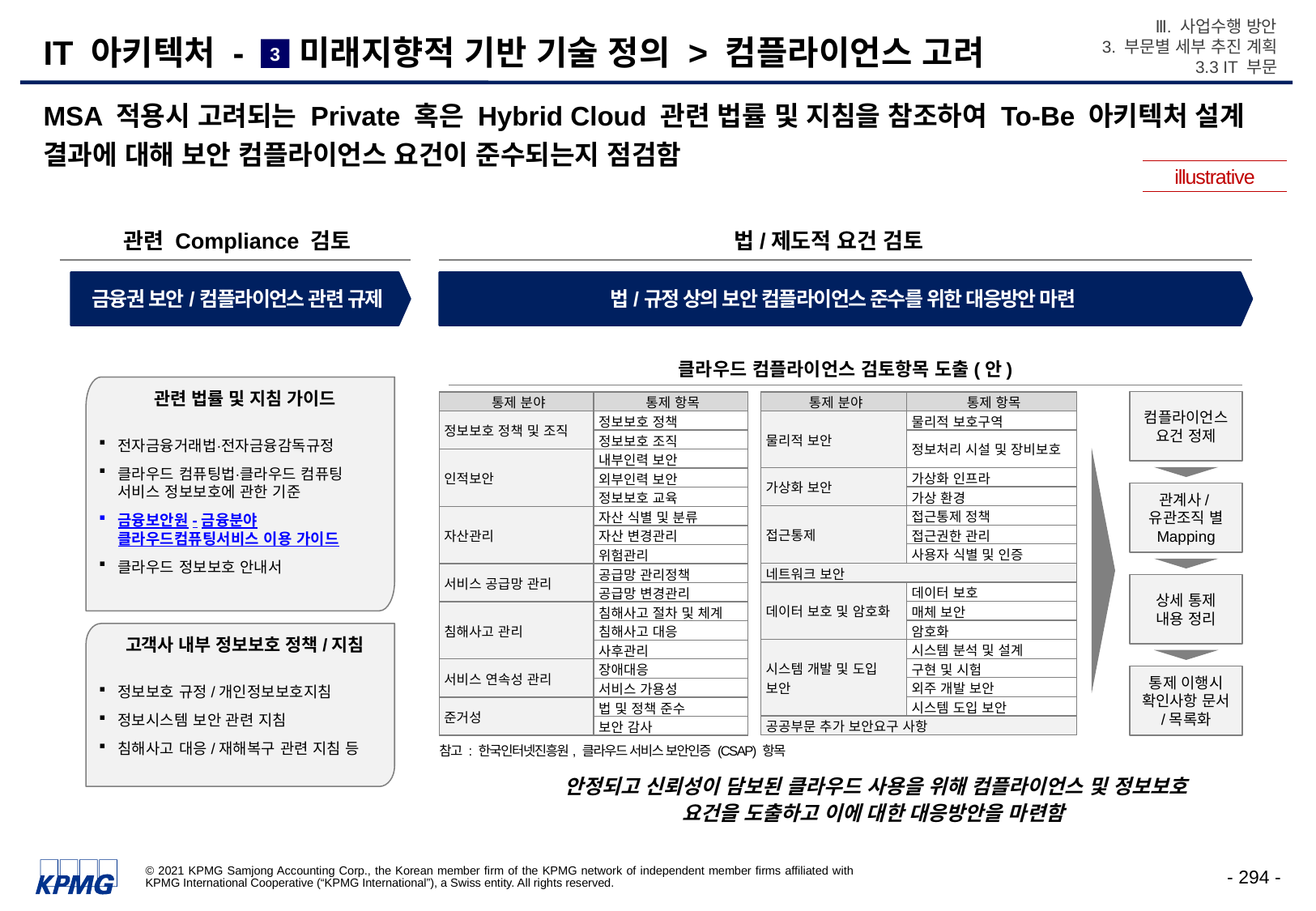

Ⅲ. 사업수행 방안
3. 부문별 세부 추진 계획
3.3 IT 부문
# IT 아키텍처 -     미래지향적 기반 기술 정의 > 컴플라이언스 고려
3
MSA 적용시 고려되는 Private 혹은 Hybrid Cloud 관련 법률 및 지침을 참조하여 To-Be 아키텍처 설계 결과에 대해 보안 컴플라이언스 요건이 준수되는지 점검함
illustrative
관련 Compliance 검토
법/제도적 요건 검토
금융권 보안/컴플라이언스 관련 규제
법/규정 상의 보안 컴플라이언스 준수를 위한 대응방안 마련
클라우드 컴플라이언스 검토항목 도출(안)

관련 법률 및 지침 가이드
전자금융거래법∙전자금융감독규정
클라우드 컴퓨팅법∙클라우드 컴퓨팅 서비스 정보보호에 관한 기준
금융보안원-금융분야 클라우드컴퓨팅서비스 이용 가이드
클라우드 정보보호 안내서

고객사 내부 정보보호 정책/지침
정보보호 규정/개인정보보호지침
정보시스템 보안 관련 지침
침해사고 대응/재해복구 관련 지침 등
컴플라이언스 요건 정제
| 통제 분야 | 통제 항목 |
| --- | --- |
| 정보보호 정책 및 조직 | 정보보호 정책 |
|  | 정보보호 조직 |
| 인적보안 | 내부인력 보안 |
|  | 외부인력 보안 |
|  | 정보보호 교육 |
| 자산관리 | 자산 식별 및 분류 |
|  | 자산 변경관리 |
|  | 위험관리 |
| 서비스 공급망 관리 | 공급망 관리정책 |
|  | 공급망 변경관리 |
| 침해사고 관리 | 침해사고 절차 및 체계 |
|  | 침해사고 대응 |
|  | 사후관리 |
| 서비스 연속성 관리 | 장애대응 |
|  | 서비스 가용성 |
| 준거성 | 법 및 정책 준수 |
|  | 보안 감사 |
| 통제 분야 | 통제 항목 |
| --- | --- |
| 물리적 보안 | 물리적 보호구역 |
|  | 정보처리 시설 및 장비보호 |
| 가상화 보안 | 가상화 인프라 |
|  | 가상 환경 |
| 접근통제 | 접근통제 정책 |
|  | 접근권한 관리 |
|  | 사용자 식별 및 인증 |
| 네트워크 보안 |  |
| 데이터 보호 및 암호화 | 데이터 보호 |
|  | 매체 보안 |
|  | 암호화 |
| 시스템 개발 및 도입 보안 | 시스템 분석 및 설계 |
|  | 구현 및 시험 |
|  | 외주 개발 보안 |
|  | 시스템 도입 보안 |
| 공공부문 추가 보안요구 사항 |  |

관계사/유관조직 별 Mapping

상세 통제 내용 정리

통제 이행시 확인사항 문서/목록화
참고 : 한국인터넷진흥원, 클라우드 서비스 보안인증 (CSAP) 항목
안정되고 신뢰성이 담보된 클라우드 사용을 위해 컴플라이언스 및 정보보호 요건을 도출하고 이에 대한 대응방안을 마련함